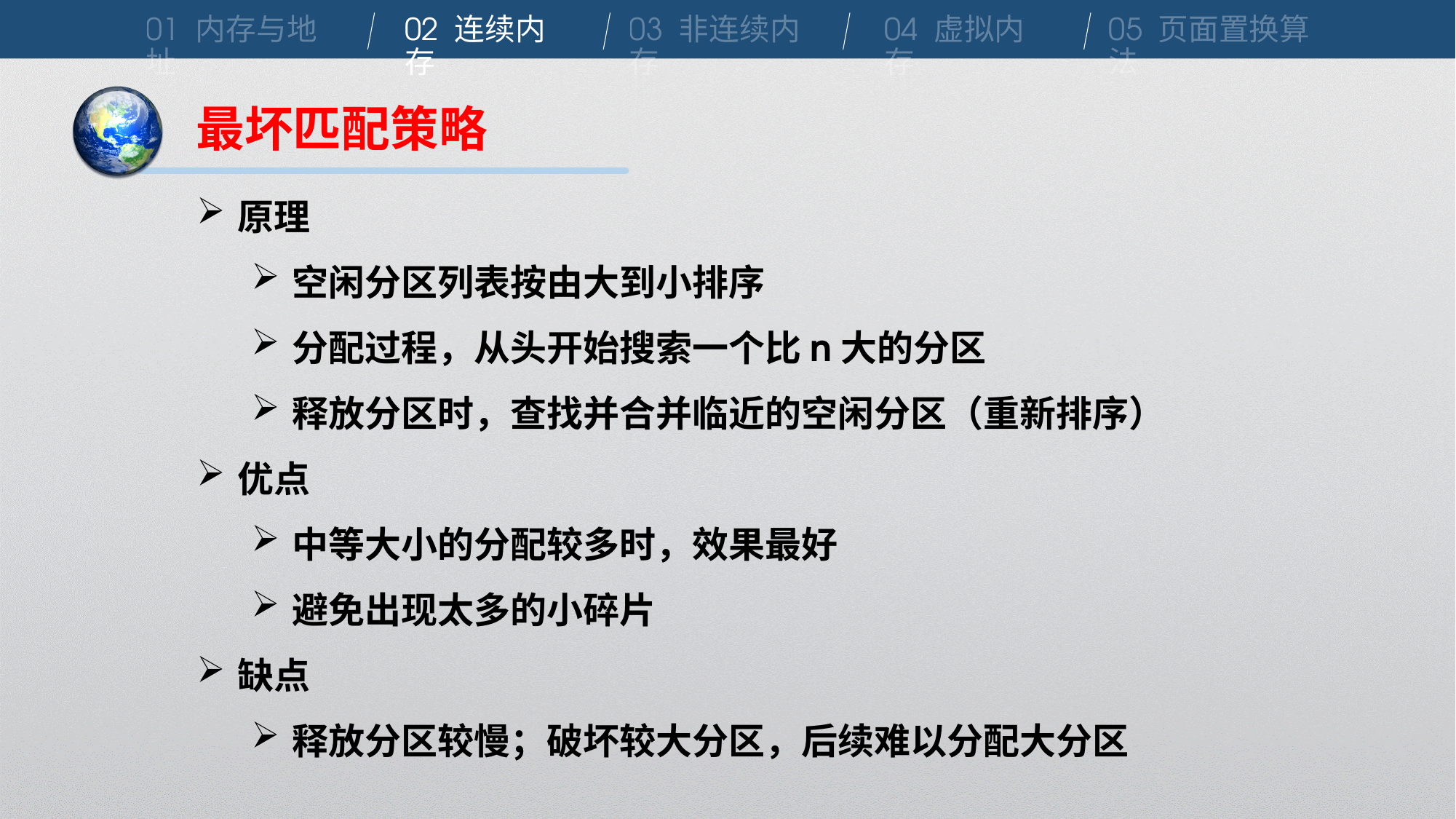

01 内存与地址
02 连续内存
03 非连续内存
04 虚拟内存
05 页面置换算法
最坏匹配策略
原理
空闲分区列表按由大到小排序
分配过程，从头开始搜索一个比n大的分区
释放分区时，查找并合并临近的空闲分区（重新排序）
优点
中等大小的分配较多时，效果最好
避免出现太多的小碎片
缺点
释放分区较慢；破坏较大分区，后续难以分配大分区